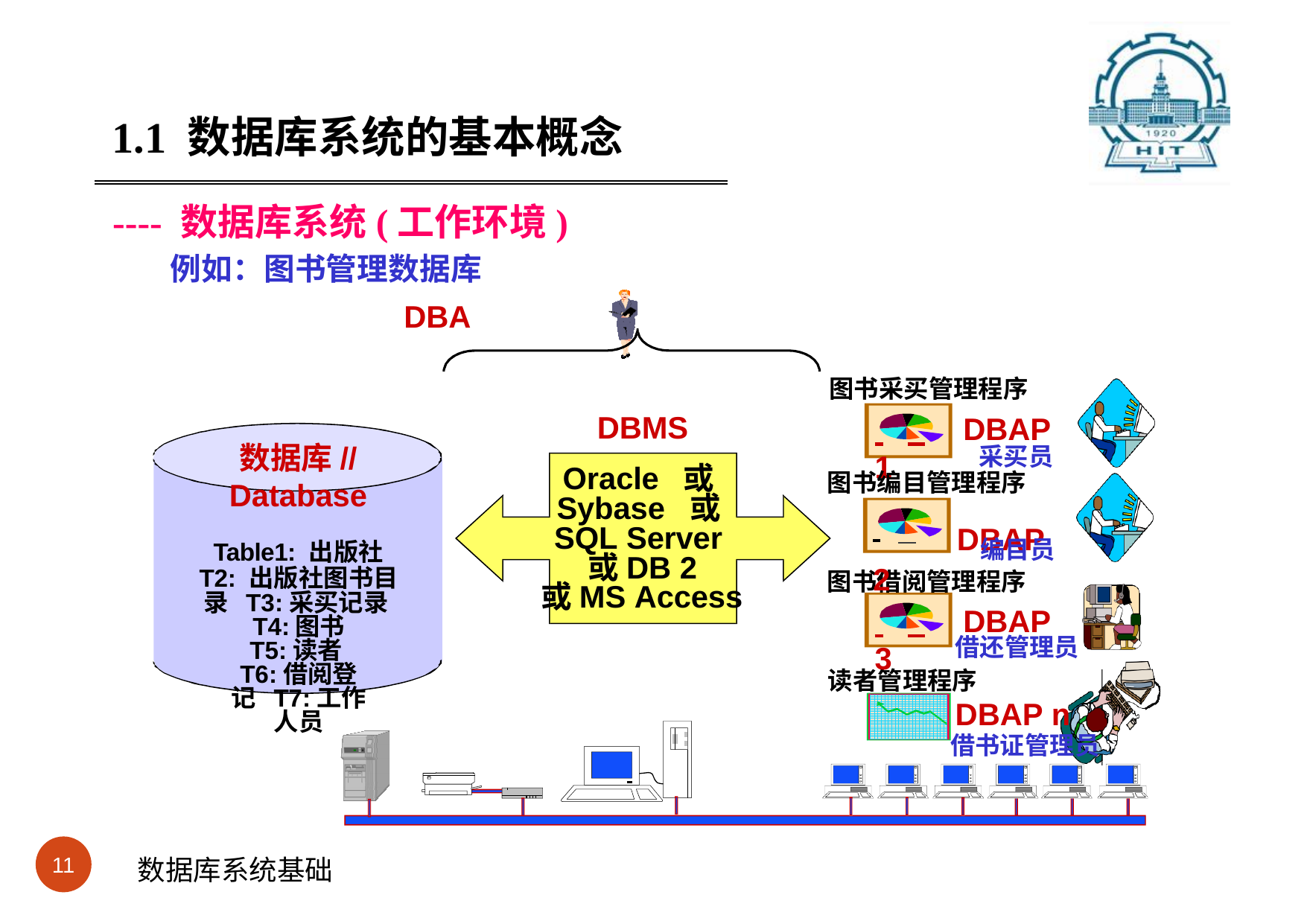

#
1.1 数据库系统的基本概念
---- 数据库系统(工作环境)
例如：图书管理数据库
DBA

图书采买管理程序

DBMS
Oracle  或Sybase  或SQL Server  或DB 2
或MS Access
 	  	DBAP 1

数据库//Database
Table1: 出版社
T2: 出版社图书目录  T3:采买记录  T4:图书
T5:读者  T6:借阅登记  T7:工作人员
采买员

图书编目管理程序

 	  DBAP 2

编目员

图书借阅管理程序

 	  	DBAP 3

借还管理员

读者管理程序

DBAP n
借书证管理员